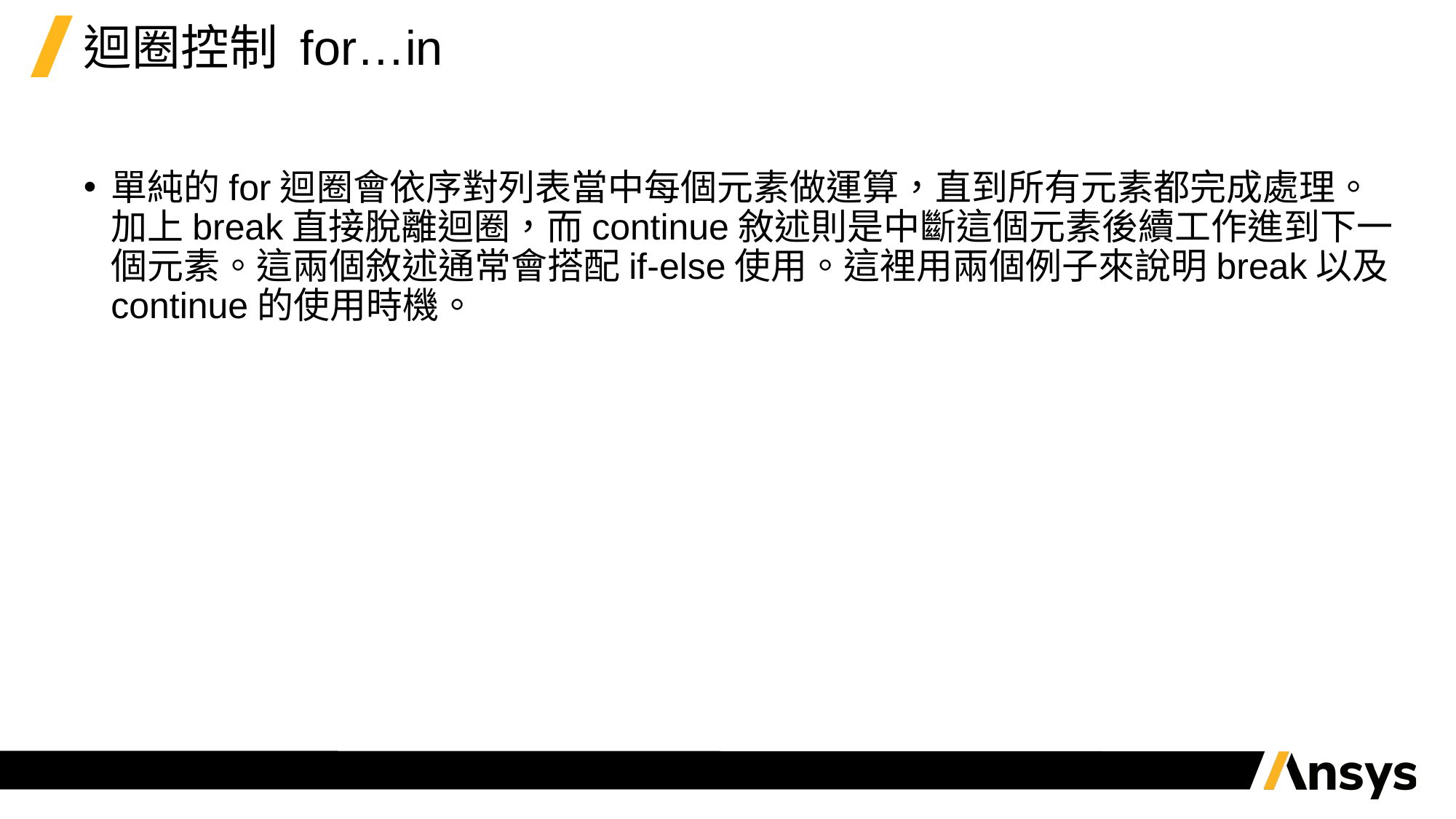

# 迴圈控制 for…in
單純的for迴圈會依序對列表當中每個元素做運算，直到所有元素都完成處理。加上break直接脫離迴圈，而continue敘述則是中斷這個元素後續工作進到下一個元素。這兩個敘述通常會搭配if-else使用。這裡用兩個例子來說明break以及continue的使用時機。